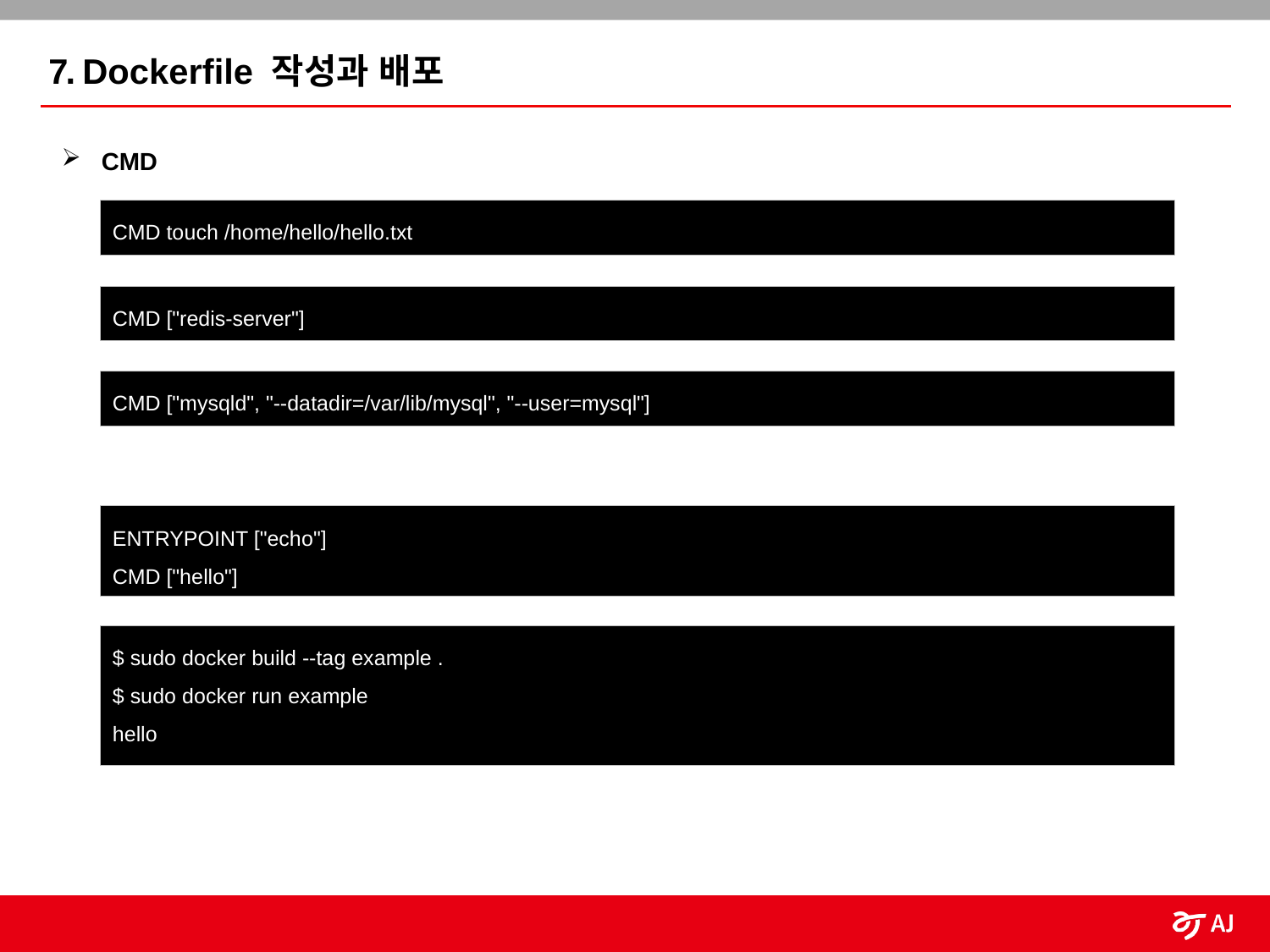

7. Dockerfile 작성과 배포
CMD
CMD touch /home/hello/hello.txt
CMD ["redis-server"]
CMD ["mysqld", "--datadir=/var/lib/mysql", "--user=mysql"]
ENTRYPOINT ["echo"]
CMD ["hello"]
$ sudo docker build --tag example .
$ sudo docker run example
hello